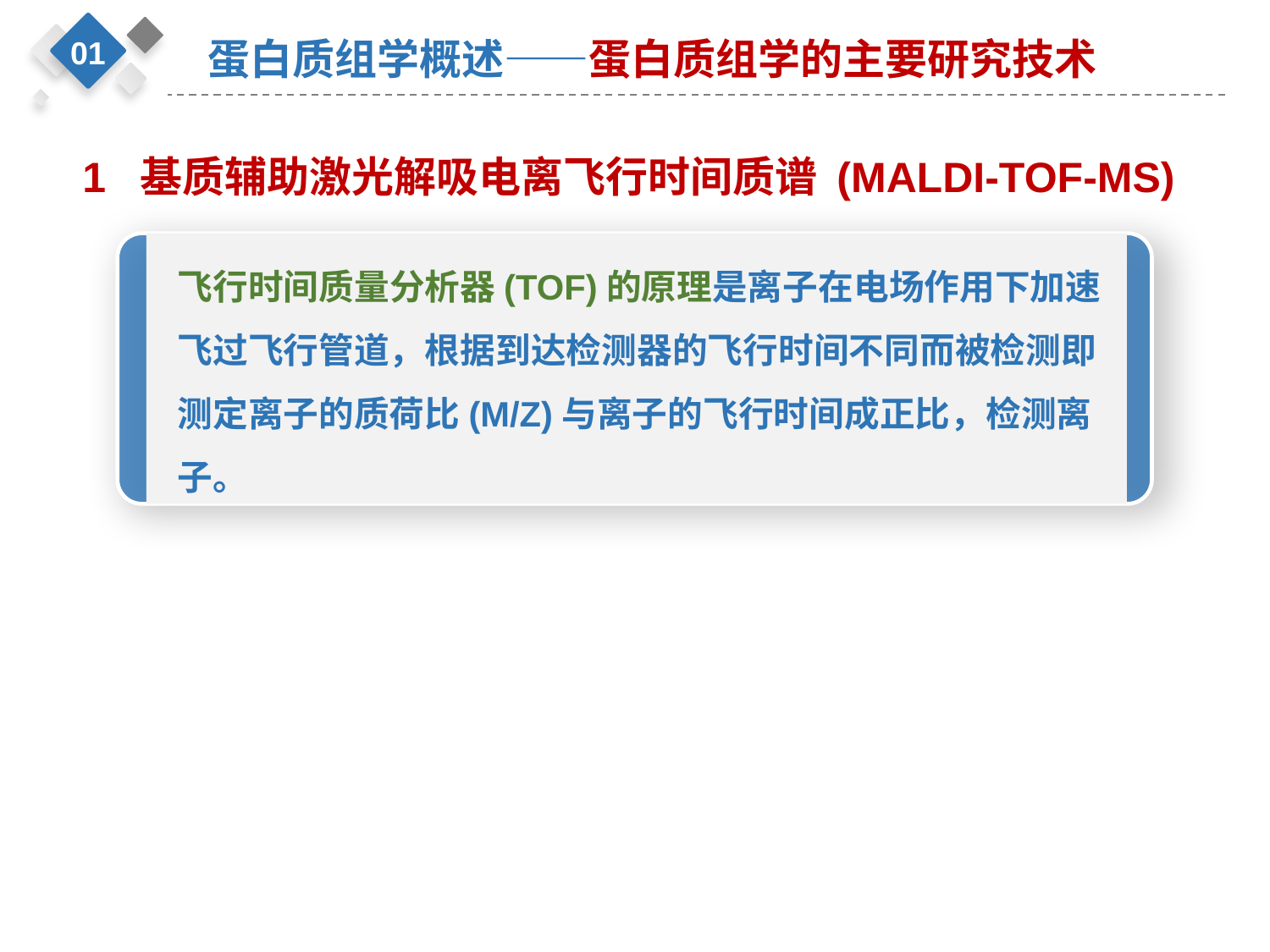

01

蛋白质组学概述——蛋白质组学的主要研究技术
1  基质辅助激光解吸电离飞行时间质谱 (MALDI-TOF-MS)

飞行时间质量分析器(TOF)的原理是离子在电场作用下加速飞过飞行管道，根据到达检测器的飞行时间不同而被检测即测定离子的质荷比(M/Z)与离子的飞行时间成正比，检测离子。